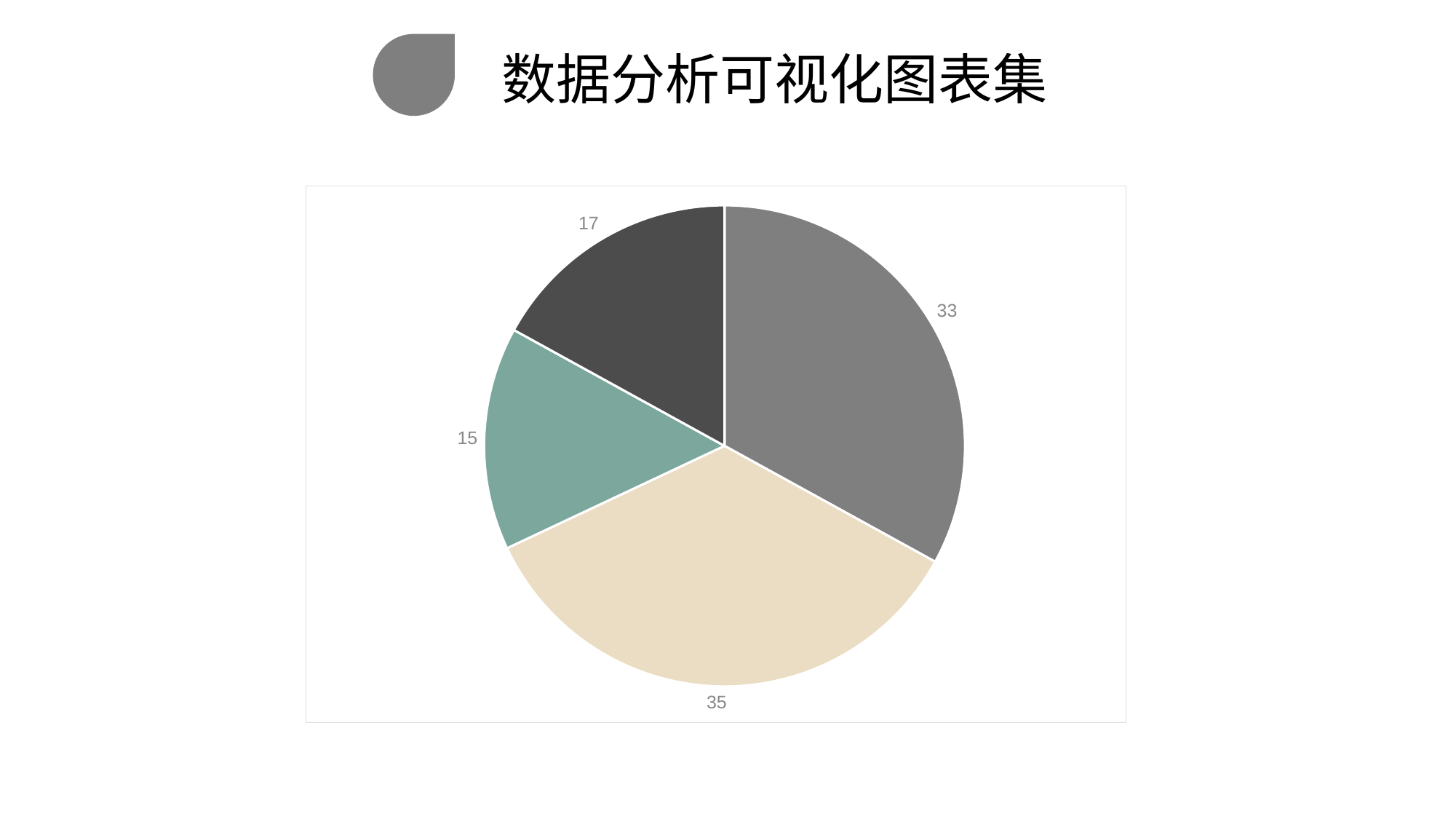

数据分析可视化图表集

### Chart

| Category | Sales |
|---|---|
| 1st Qtr | 33.0 |
| 2nd Qtr | 35.0 |
| 3rd Qtr | 15.0 |
| 4th Qtr | 17.0 |